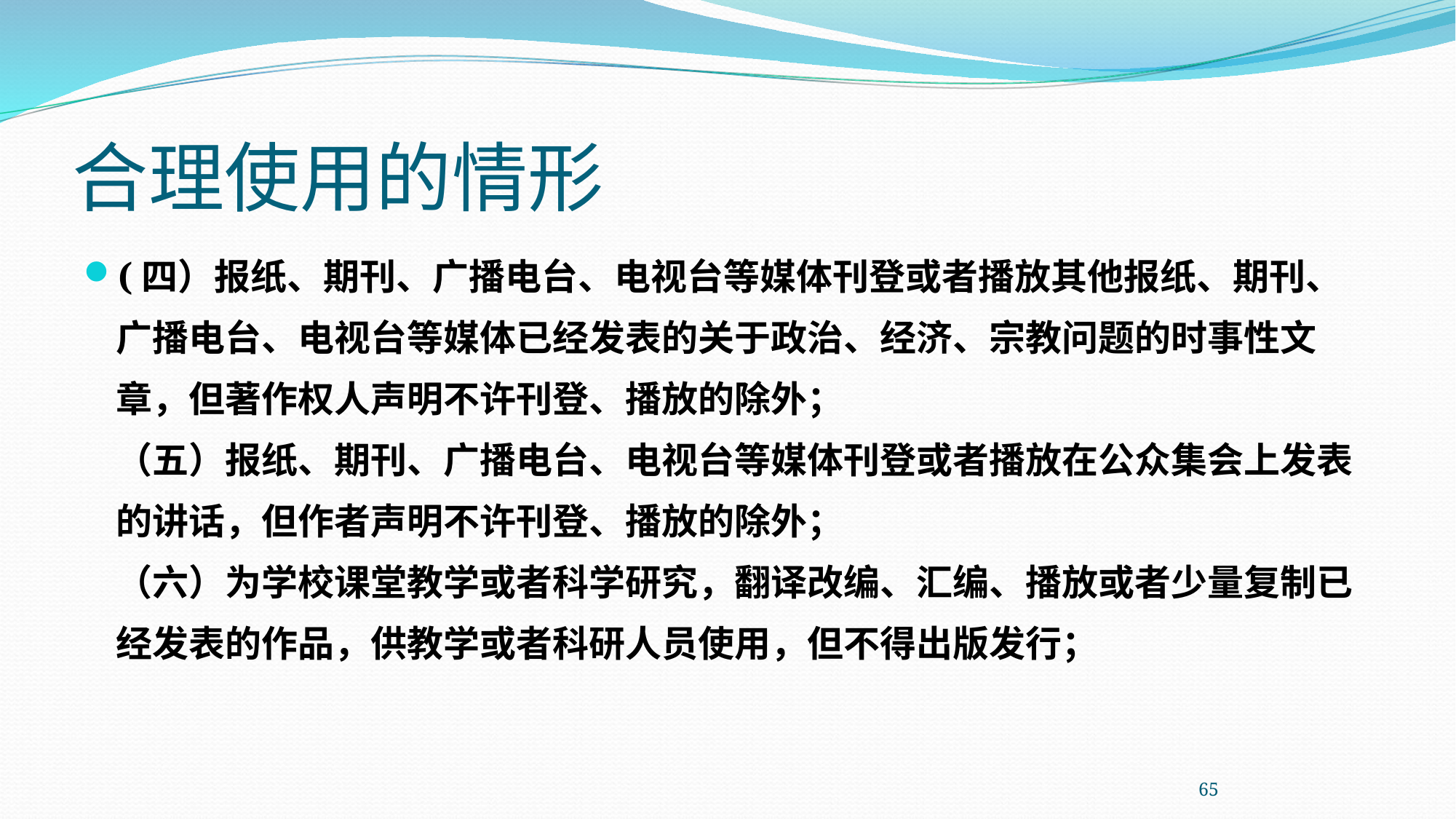

合理使用的情形
(四）报纸、期刊、广播电台、电视台等媒体刊登或者播放其他报纸、期刊、广播电台、电视台等媒体已经发表的关于政治、经济、宗教问题的时事性文章，但著作权人声明不许刊登、播放的除外；
（五）报纸、期刊、广播电台、电视台等媒体刊登或者播放在公众集会上发表的讲话，但作者声明不许刊登、播放的除外；
（六）为学校课堂教学或者科学研究，翻译改编、汇编、播放或者少量复制已经发表的作品，供教学或者科研人员使用，但不得出版发行；
65